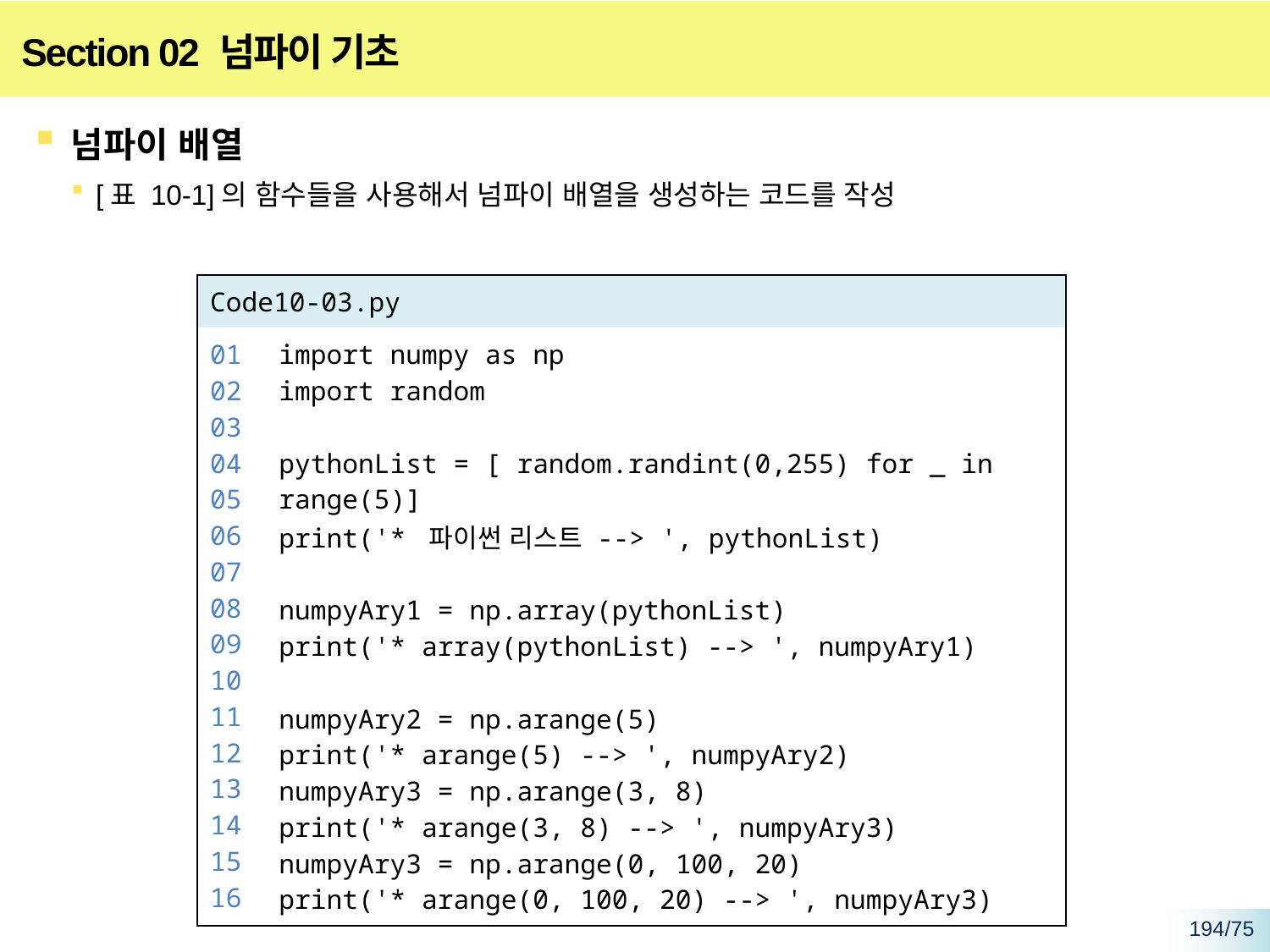

# Section 02 넘파이 기초
넘파이 배열
[표 10-1]의 함수들을 사용해서 넘파이 배열을 생성하는 코드를 작성
| Code10-03.py |  |
| --- | --- |
| 01 02 03 04 05 06 07 08 09 10 11 12 13 14 15 16 | import numpy as np import random pythonList = [ random.randint(0,255) for \_ in range(5)] print('\* 파이썬 리스트 --> ', pythonList) numpyAry1 = np.array(pythonList) print('\* array(pythonList) --> ', numpyAry1) numpyAry2 = np.arange(5) print('\* arange(5) --> ', numpyAry2) numpyAry3 = np.arange(3, 8) print('\* arange(3, 8) --> ', numpyAry3) numpyAry3 = np.arange(0, 100, 20) print('\* arange(0, 100, 20) --> ', numpyAry3) |